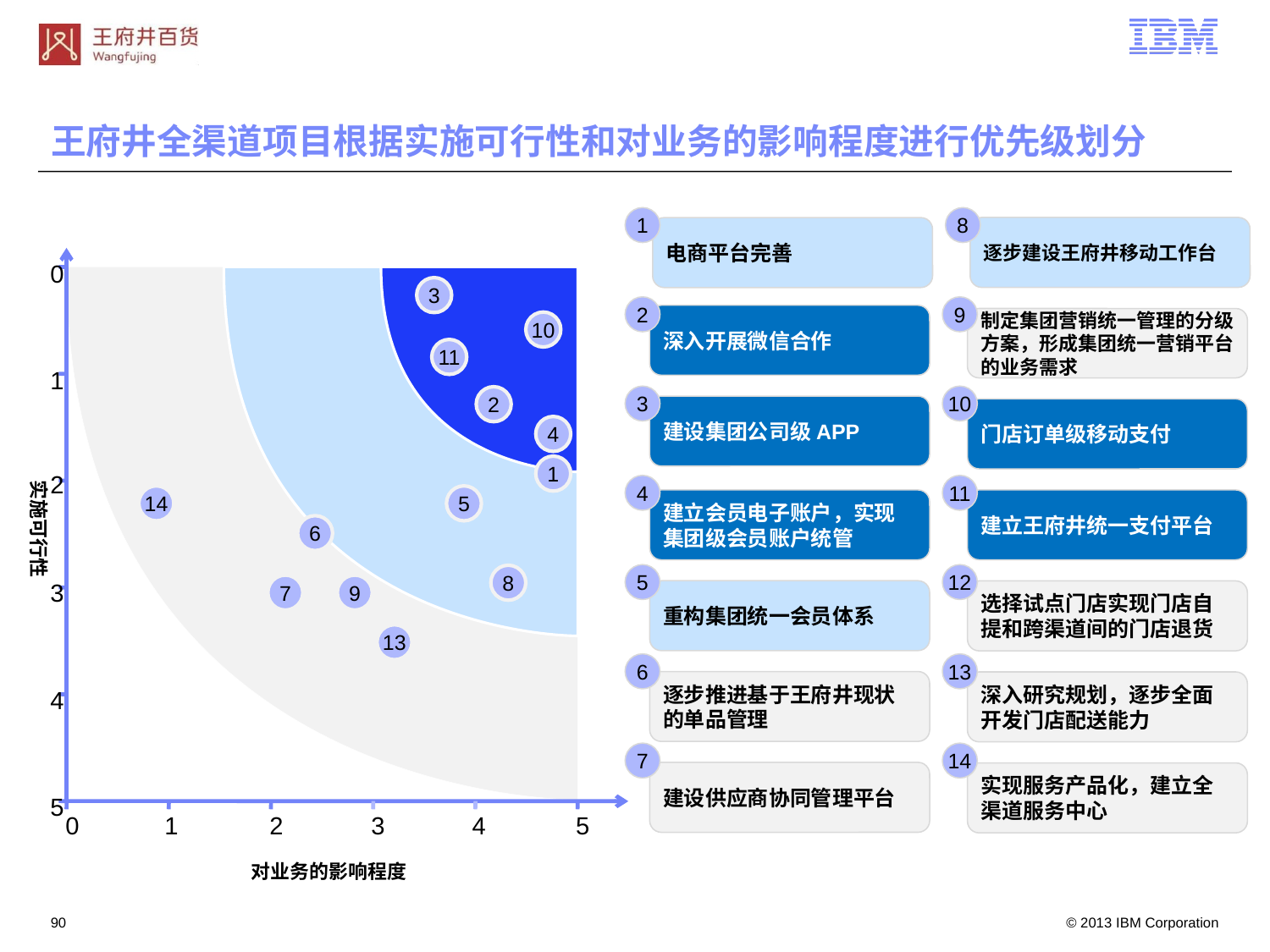

王府井全渠道项目根据实施可行性和对业务的影响程度进行优先级划分
1
8
逐步建设王府井移动工作台
电商平台完善
0

1
2
实施可行性
3
4
5
0
1
2
3
4
5
3
2
9
深入开展微信合作
制定集团营销统一管理的分级方案，形成集团统一营销平台的业务需求
10
11
3
10
2
建设集团公司级APP
门店订单级移动支付
4
1
4
11
14
5
建立王府井统一支付平台
建立会员电子账户，实现集团级会员账户统管
6
5
12
8
7
9
重构集团统一会员体系
选择试点门店实现门店自提和跨渠道间的门店退货
13
6
13
逐步推进基于王府井现状的单品管理
深入研究规划，逐步全面开发门店配送能力
7
14
建设供应商协同管理平台
实现服务产品化，建立全渠道服务中心
对业务的影响程度
90